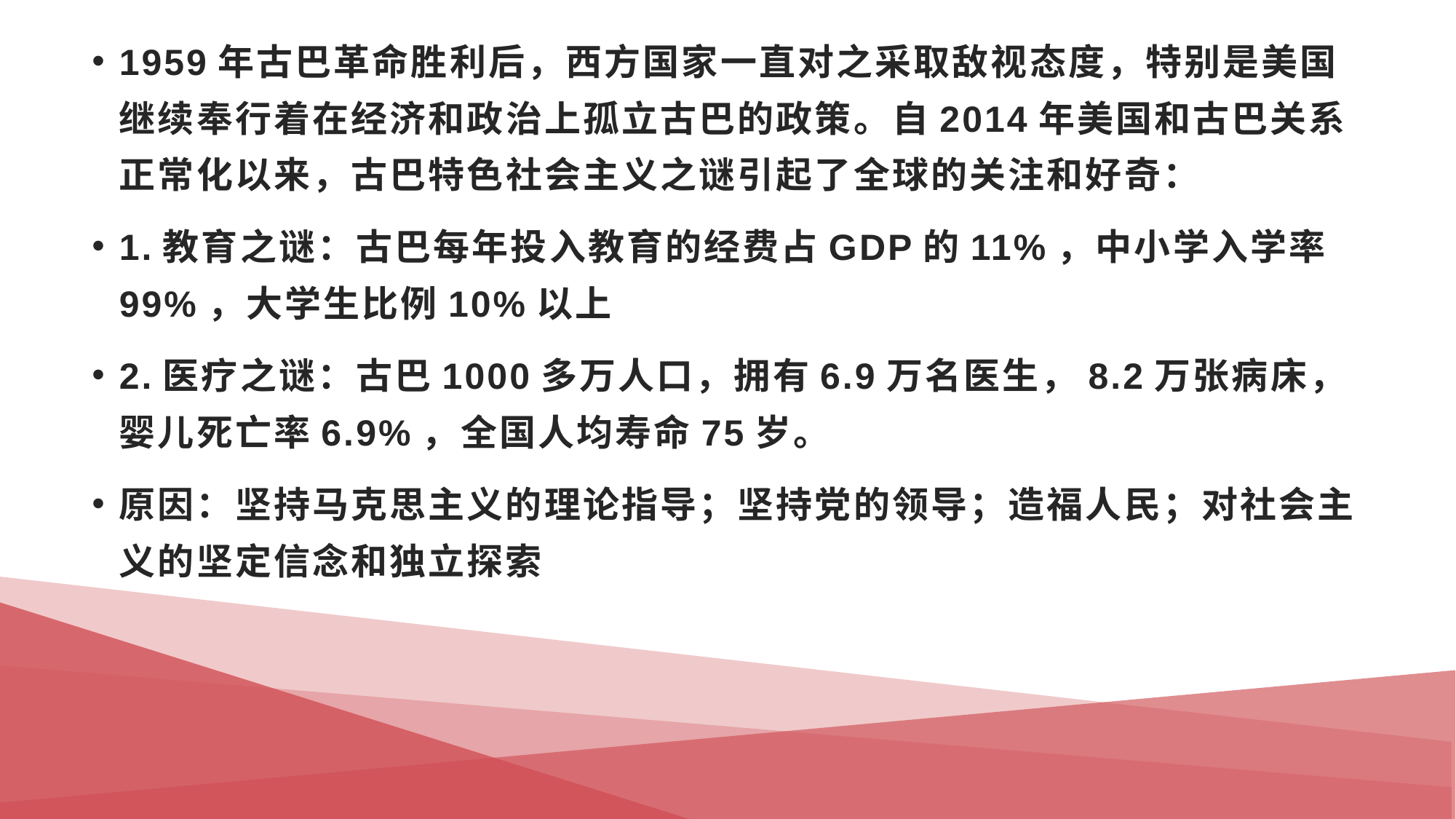

1959年古巴革命胜利后，西方国家一直对之采取敌视态度，特别是美国继续奉行着在经济和政治上孤立古巴的政策。自2014年美国和古巴关系正常化以来，古巴特色社会主义之谜引起了全球的关注和好奇：
1.教育之谜：古巴每年投入教育的经费占GDP的11%，中小学入学率99%，大学生比例10%以上
2.医疗之谜：古巴1000多万人口，拥有6.9万名医生，8.2万张病床，婴儿死亡率6.9%，全国人均寿命75岁。
原因：坚持马克思主义的理论指导；坚持党的领导；造福人民；对社会主义的坚定信念和独立探索